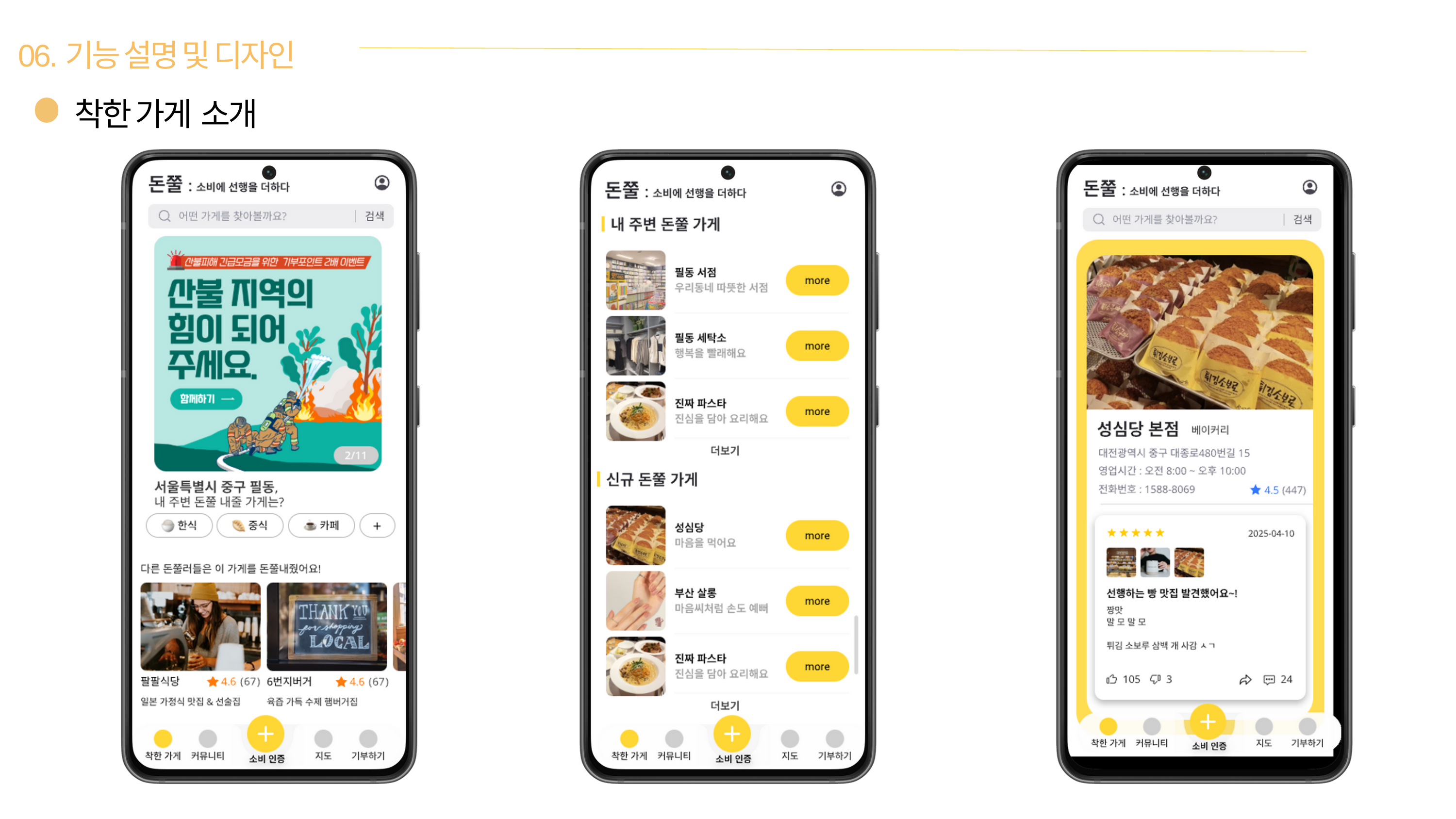

06.기능 설명 및 디자인

착한 가게  소개